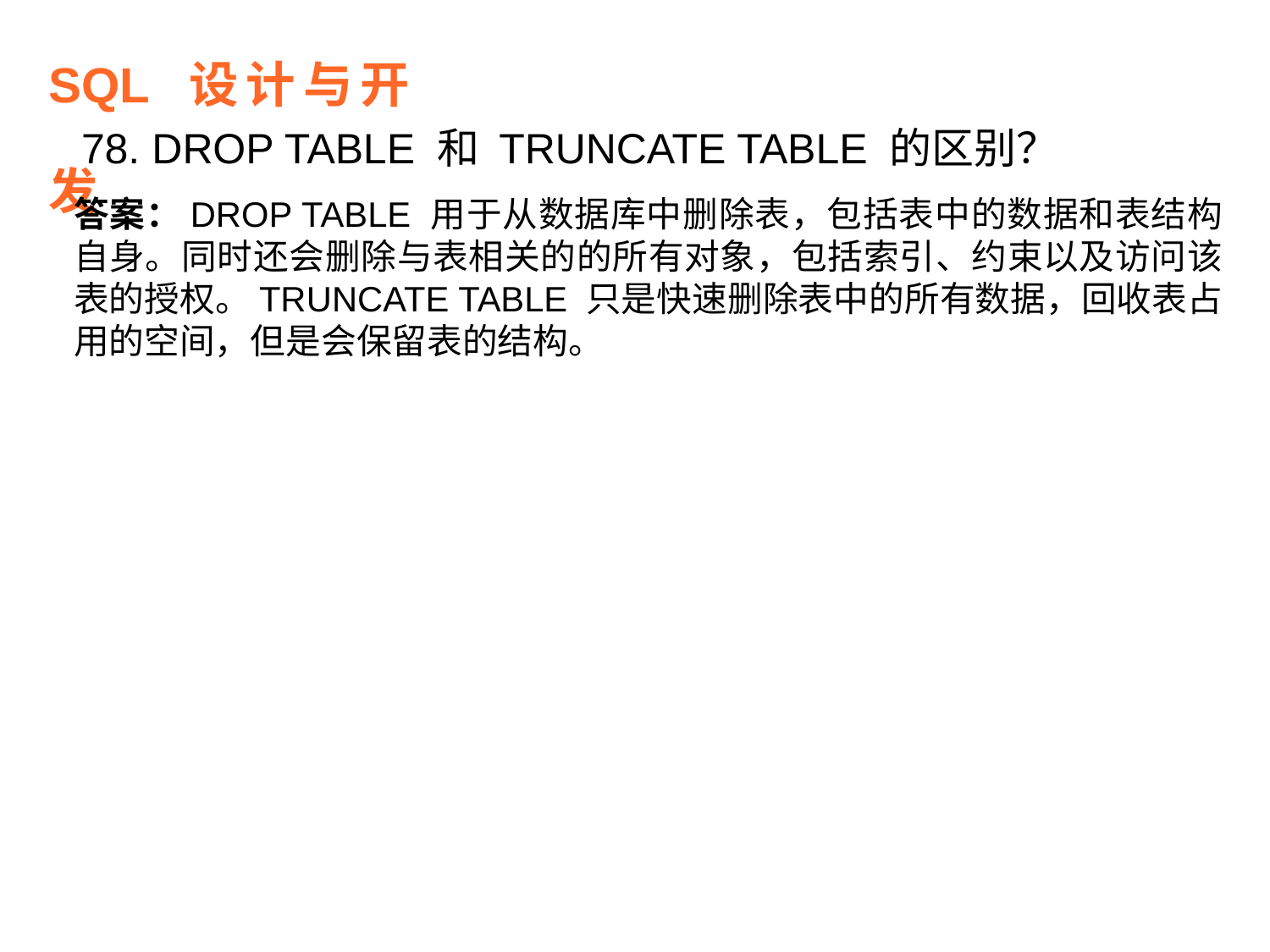

SQL 设计与开发
78. DROP TABLE 和 TRUNCATE TABLE 的区别？
答案：DROP TABLE 用于从数据库中删除表，包括表中的数据和表结构自身。同时还会删除与表相关的的所有对象，包括索引、约束以及访问该表的授权。TRUNCATE TABLE 只是快速删除表中的所有数据，回收表占用的空间，但是会保留表的结构。